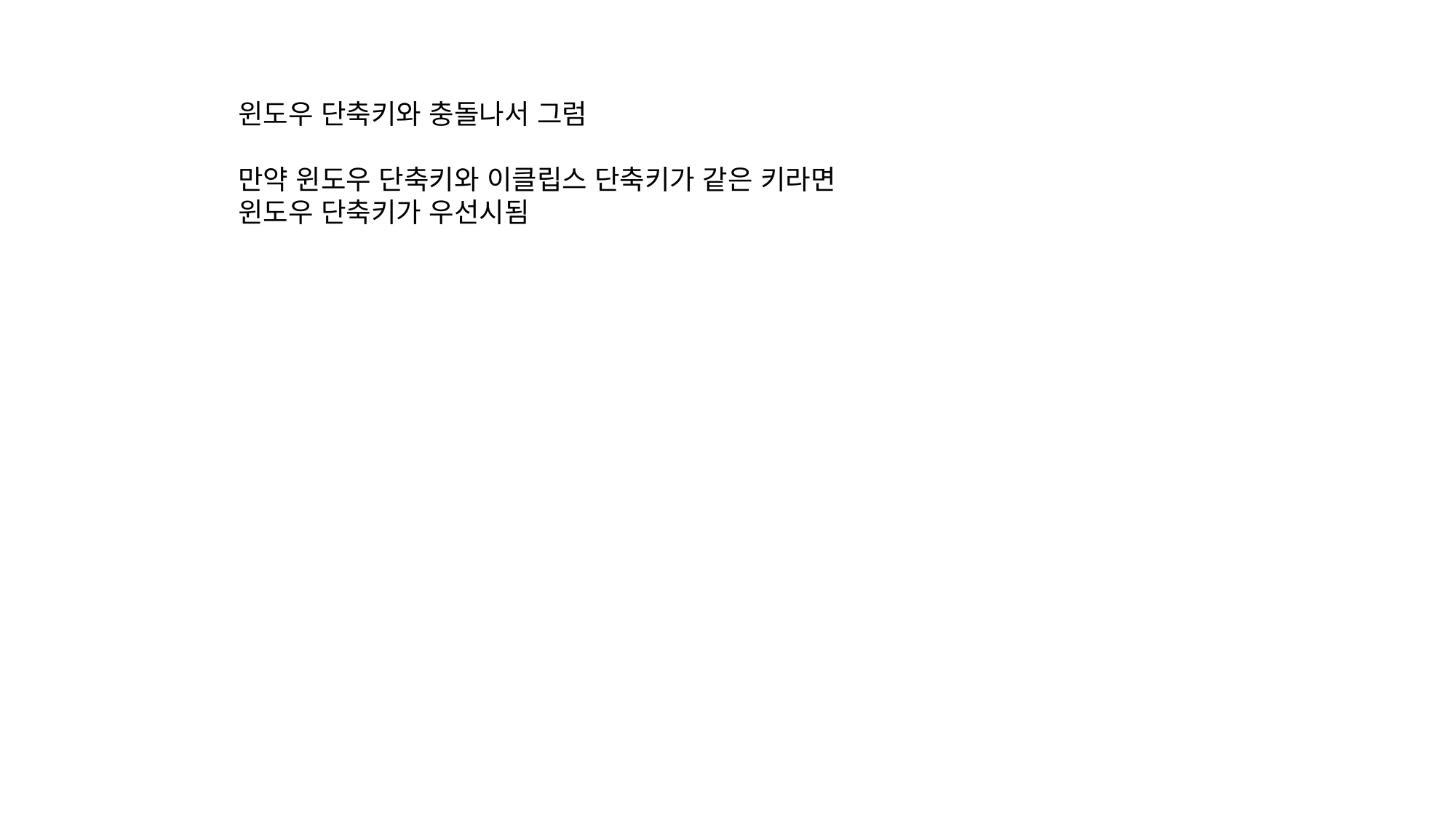

윈도우 단축키와 충돌나서 그럼

만약 윈도우 단축키와 이클립스 단축키가 같은 키라면
윈도우 단축키가 우선시됨